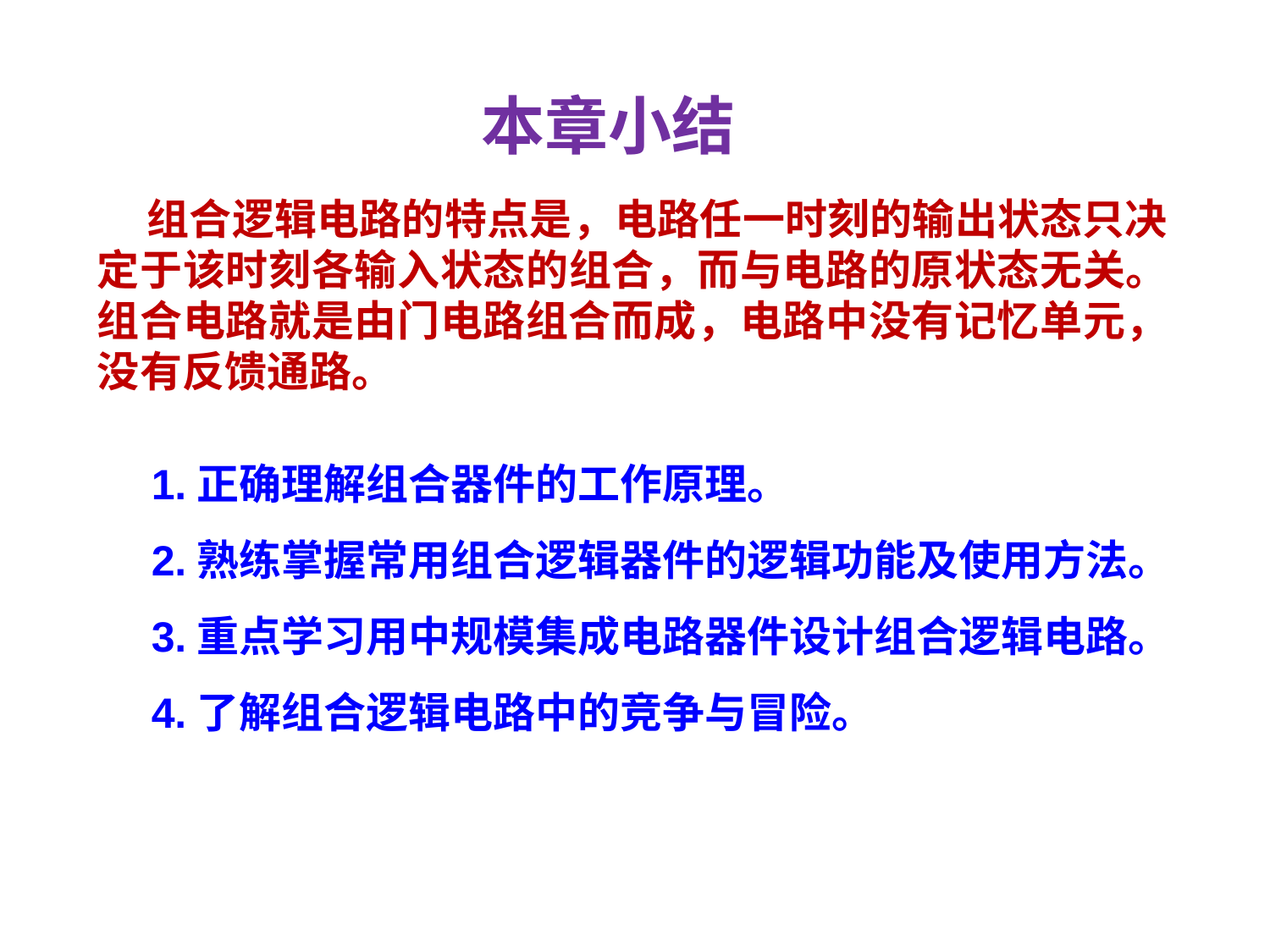

本章小结
    组合逻辑电路的特点是，电路任一时刻的输出状态只决定于该时刻各输入状态的组合，而与电路的原状态无关。组合电路就是由门电路组合而成，电路中没有记忆单元，没有反馈通路。
1.正确理解组合器件的工作原理。
2.熟练掌握常用组合逻辑器件的逻辑功能及使用方法。
3.重点学习用中规模集成电路器件设计组合逻辑电路。
4.了解组合逻辑电路中的竞争与冒险。